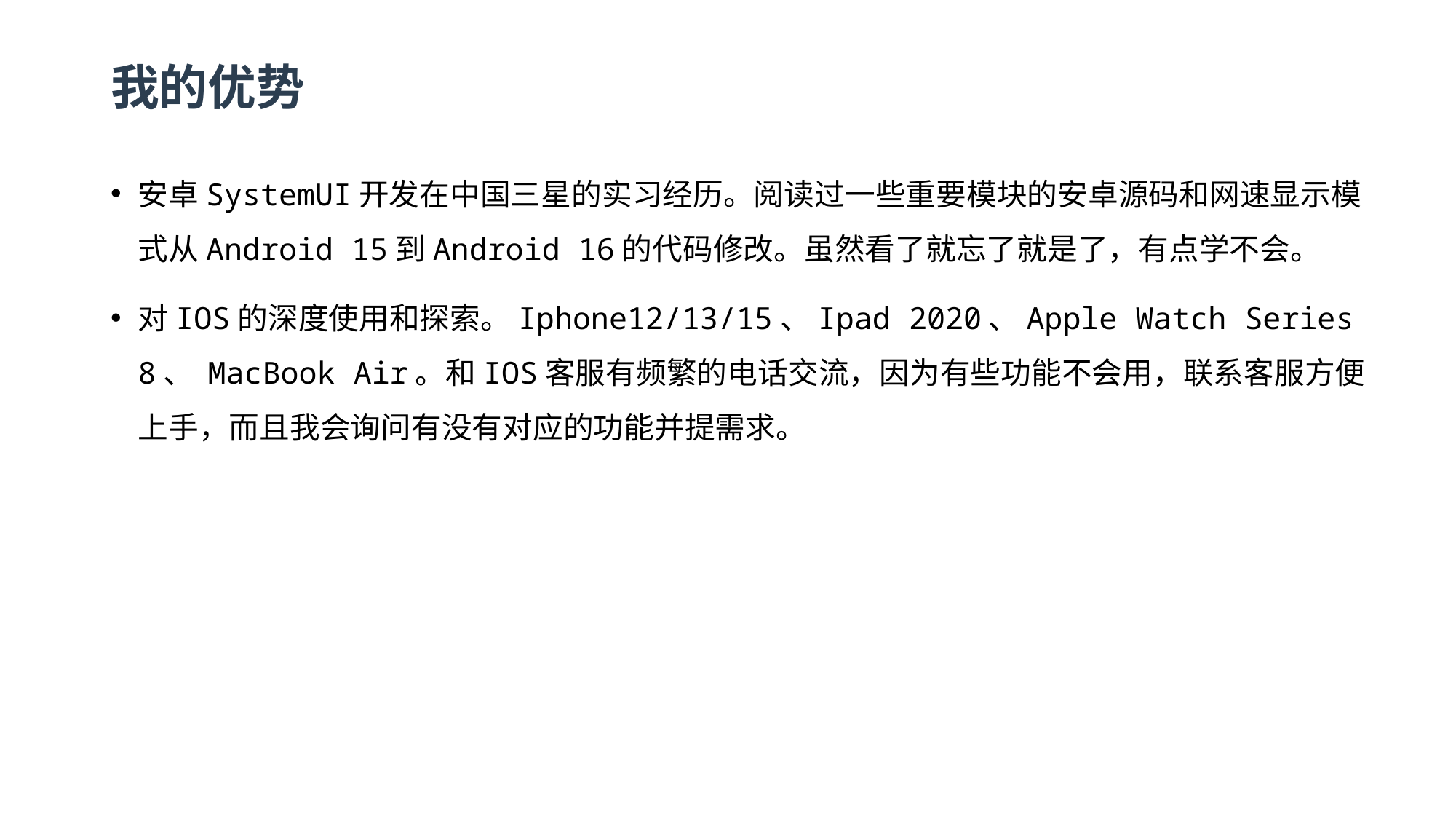

我的优势
安卓SystemUI开发在中国三星的实习经历。阅读过一些重要模块的安卓源码和网速显示模式从Android 15到Android 16的代码修改。虽然看了就忘了就是了，有点学不会。
对IOS的深度使用和探索。Iphone12/13/15、Ipad 2020、Apple Watch Series 8、 MacBook Air。和IOS客服有频繁的电话交流，因为有些功能不会用，联系客服方便上手，而且我会询问有没有对应的功能并提需求。